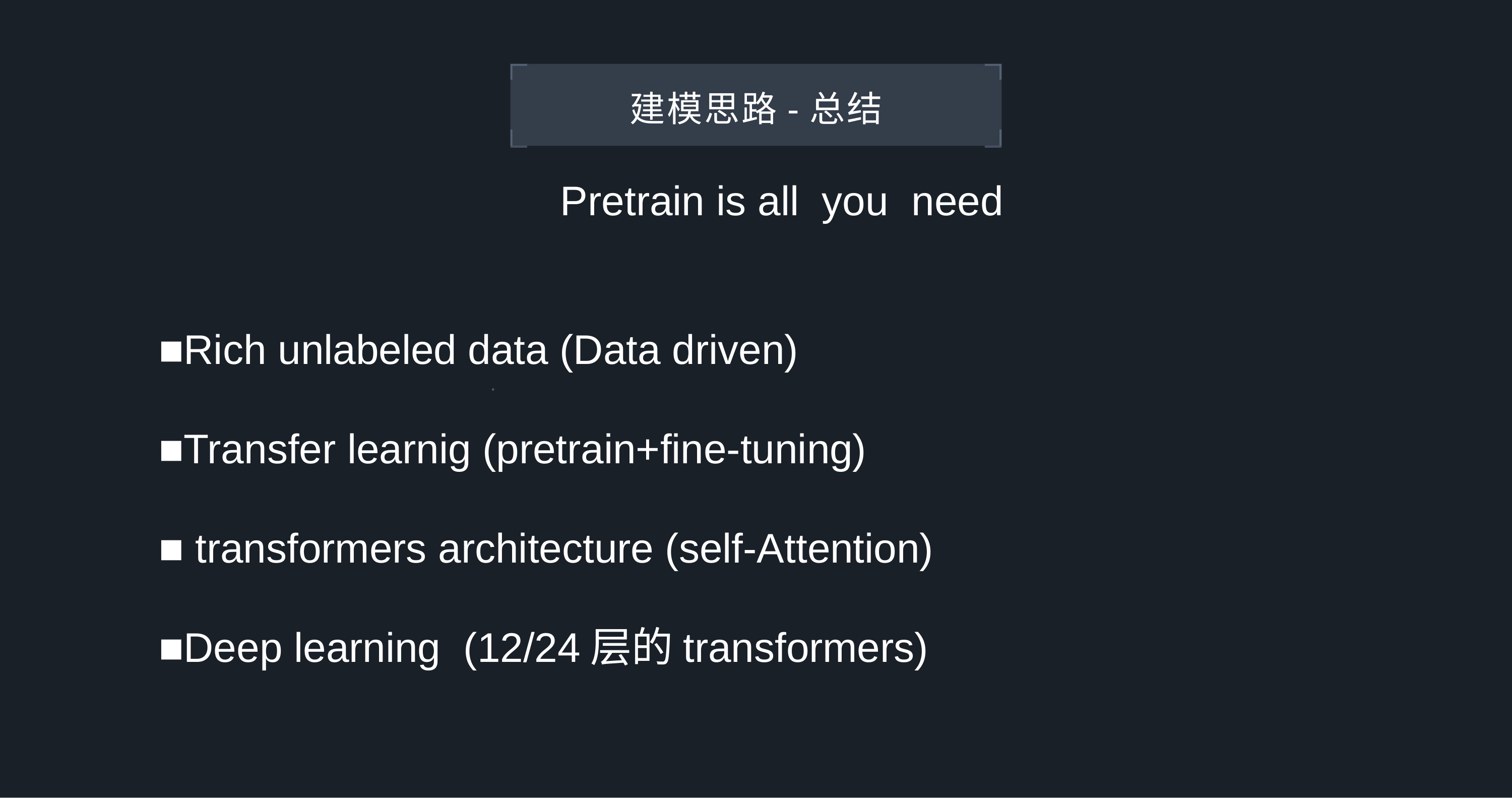

建模思路-总结

Pretrain is all  you  need

■Rich unlabeled data (Data driven)

■Transfer learnig (pretrain+fine-tuning)

■ transformers architecture (self-Attention)

■Deep learning  (12/24层的transformers)